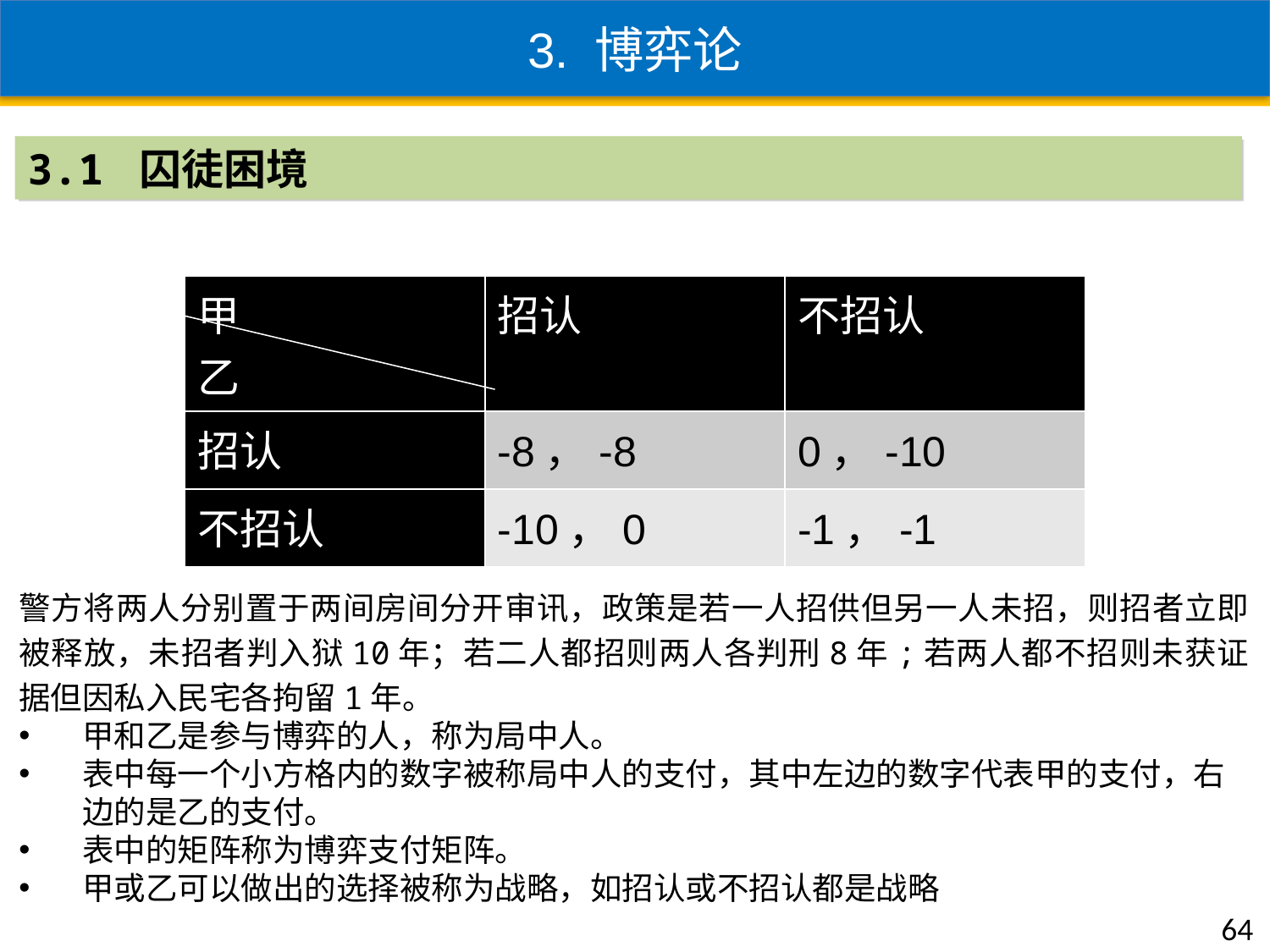

3. 博弈论
3.1 囚徒困境
| 甲 乙 | 招认 | 不招认 |
| --- | --- | --- |
| 招认 | -8，-8 | 0，-10 |
| 不招认 | -10，0 | -1，-1 |
警方将两人分别置于两间房间分开审讯，政策是若一人招供但另一人未招，则招者立即被释放，未招者判入狱10年；若二人都招则两人各判刑8年;若两人都不招则未获证据但因私入民宅各拘留1年。
甲和乙是参与博弈的人，称为局中人。
表中每一个小方格内的数字被称局中人的支付，其中左边的数字代表甲的支付，右边的是乙的支付。
表中的矩阵称为博弈支付矩阵。
甲或乙可以做出的选择被称为战略，如招认或不招认都是战略
64